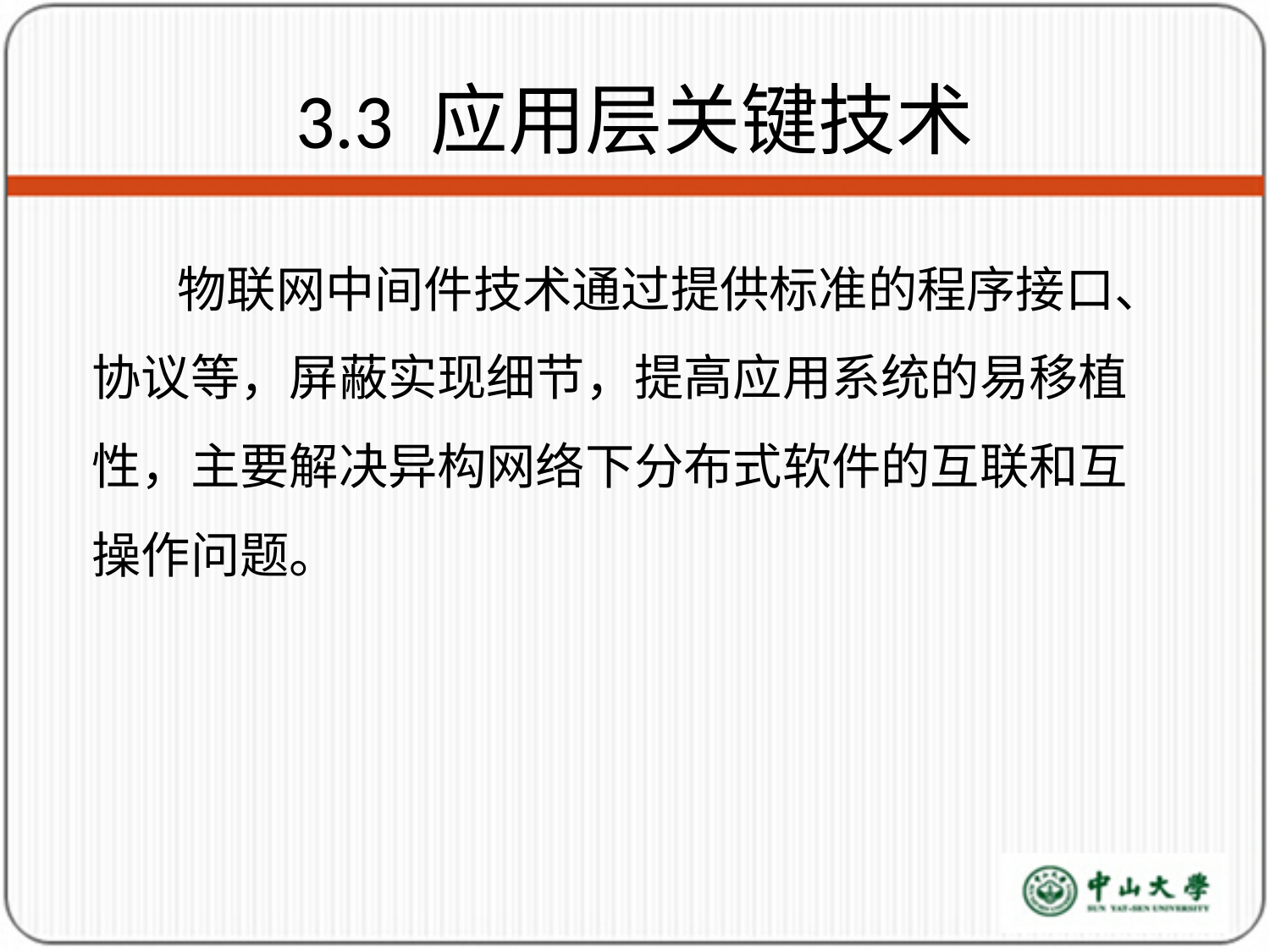

# 3.3 应用层关键技术
 物联网中间件技术通过提供标准的程序接口、协议等，屏蔽实现细节，提高应用系统的易移植性，主要解决异构网络下分布式软件的互联和互操作问题。